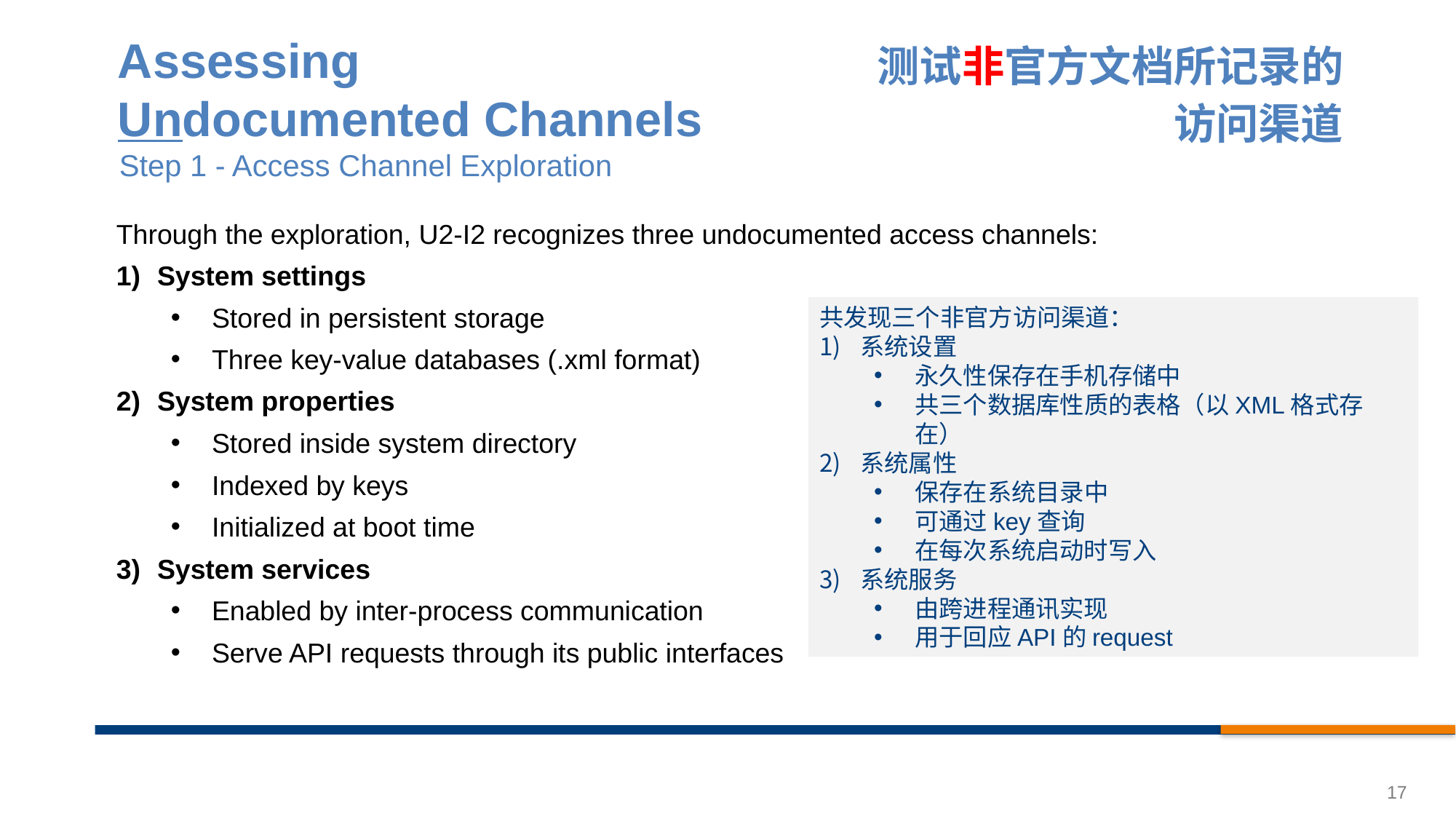

Assessing
Undocumented Channels
测试非官方文档所记录的访问渠道
Step 1 - Access Channel Exploration
Through the exploration, U2-I2 recognizes three undocumented access channels:
System settings
Stored in persistent storage
Three key-value databases (.xml format)
System properties
Stored inside system directory
Indexed by keys
Initialized at boot time
System services
Enabled by inter-process communication
Serve API requests through its public interfaces
共发现三个非官方访问渠道：
系统设置
永久性保存在手机存储中
共三个数据库性质的表格（以XML格式存在）
系统属性
保存在系统目录中
可通过key查询
在每次系统启动时写入
系统服务
由跨进程通讯实现
用于回应API的request
17